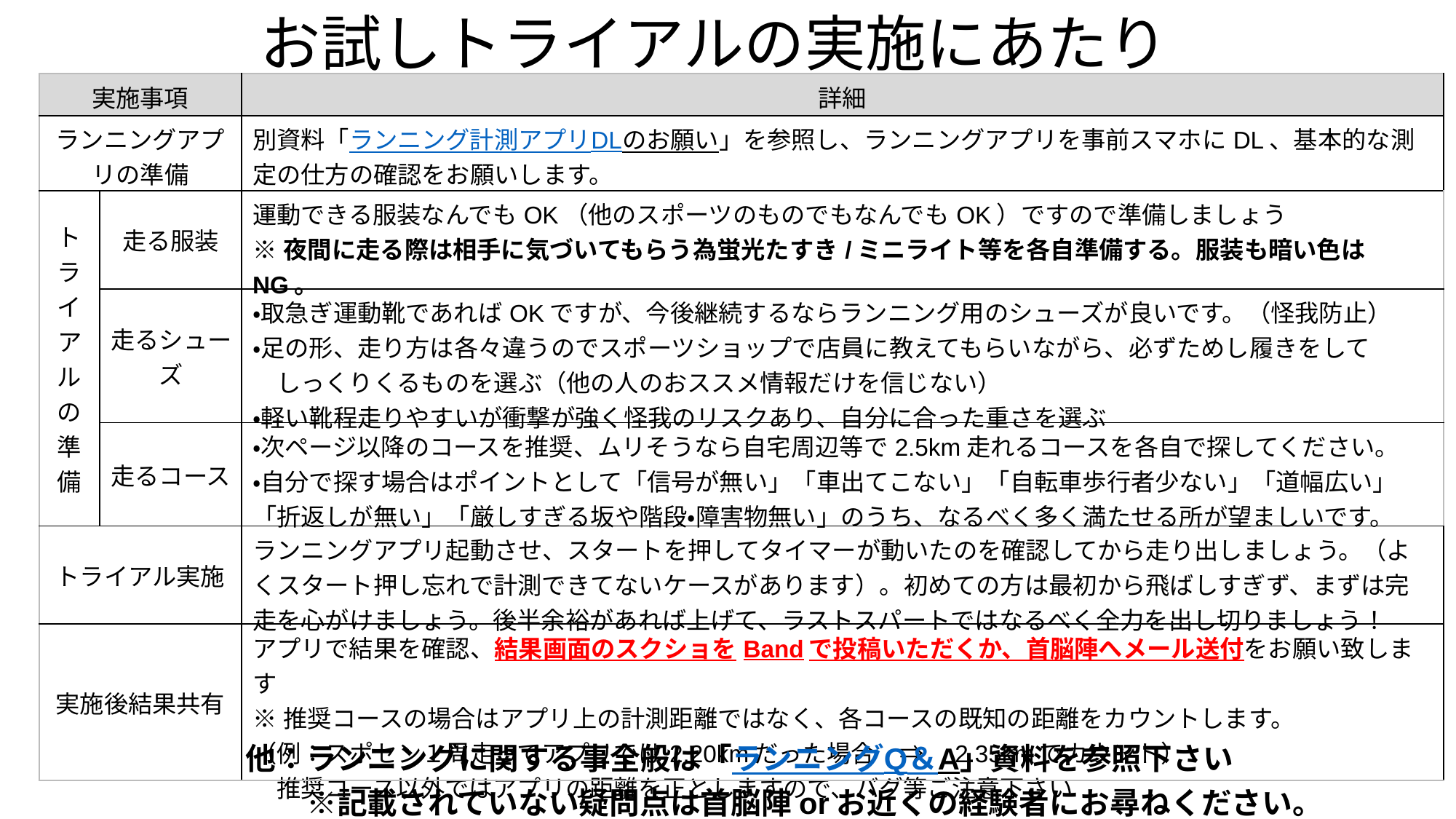

お試しトライアルの実施にあたり
N
| 実施事項 |  | 詳細 |
| --- | --- | --- |
| ランニングアプリの準備 |  | 別資料「ランニング計測アプリDLのお願い」を参照し、ランニングアプリを事前スマホにDL、基本的な測定の仕方の確認をお願いします。 |
| トライアルの準備 | 走る服装 | 運動できる服装なんでもOK（他のスポーツのものでもなんでもOK）ですので準備しましょう ※夜間に走る際は相手に気づいてもらう為蛍光たすき/ミニライト等を各自準備する。服装も暗い色はNG。 |
|  | 走るシューズ | ・取急ぎ運動靴であればOKですが、今後継続するならランニング用のシューズが良いです。（怪我防止） ・足の形、走り方は各々違うのでスポーツショップで店員に教えてもらいながら、必ずためし履きをして 　しっくりくるものを選ぶ（他の人のおススメ情報だけを信じない） ・軽い靴程走りやすいが衝撃が強く怪我のリスクあり、自分に合った重さを選ぶ |
|  | 走るコース | ・次ページ以降のコースを推奨、ムリそうなら自宅周辺等で2.5km走れるコースを各自で探してください。 ・自分で探す場合はポイントとして「信号が無い」「車出てこない」「自転車歩行者少ない」「道幅広い」「折返しが無い」「厳しすぎる坂や階段・障害物無い」のうち、なるべく多く満たせる所が望ましいです。 |
| トライアル実施 |  | ランニングアプリ起動させ、スタートを押してタイマーが動いたのを確認してから走り出しましょう。（よくスタート押し忘れで計測できてないケースがあります）。初めての方は最初から飛ばしすぎず、まずは完走を心がけましょう。後半余裕があれば上げて、ラストスパートではなるべく全力を出し切りましょう！ |
| 実施後結果共有 |  | アプリで結果を確認、結果画面のスクショをBandで投稿いただくか、首脳陣へメール送付をお願い致します ※推奨コースの場合はアプリ上の計測距離ではなく、各コースの既知の距離をカウントします。 （例：スポセン１周走ってアプリでは2.20kmだった場合　⇒　2.35kmでカウント） 　推奨コース以外ではアプリの距離を正としますので、バグ等ご注意下さい |
はしょり
他：ランニングに関する事全般は「ランニングQ＆A」資料を参照下さい
　　※記載されていない疑問点は首脳陣orお近くの経験者にお尋ねください。